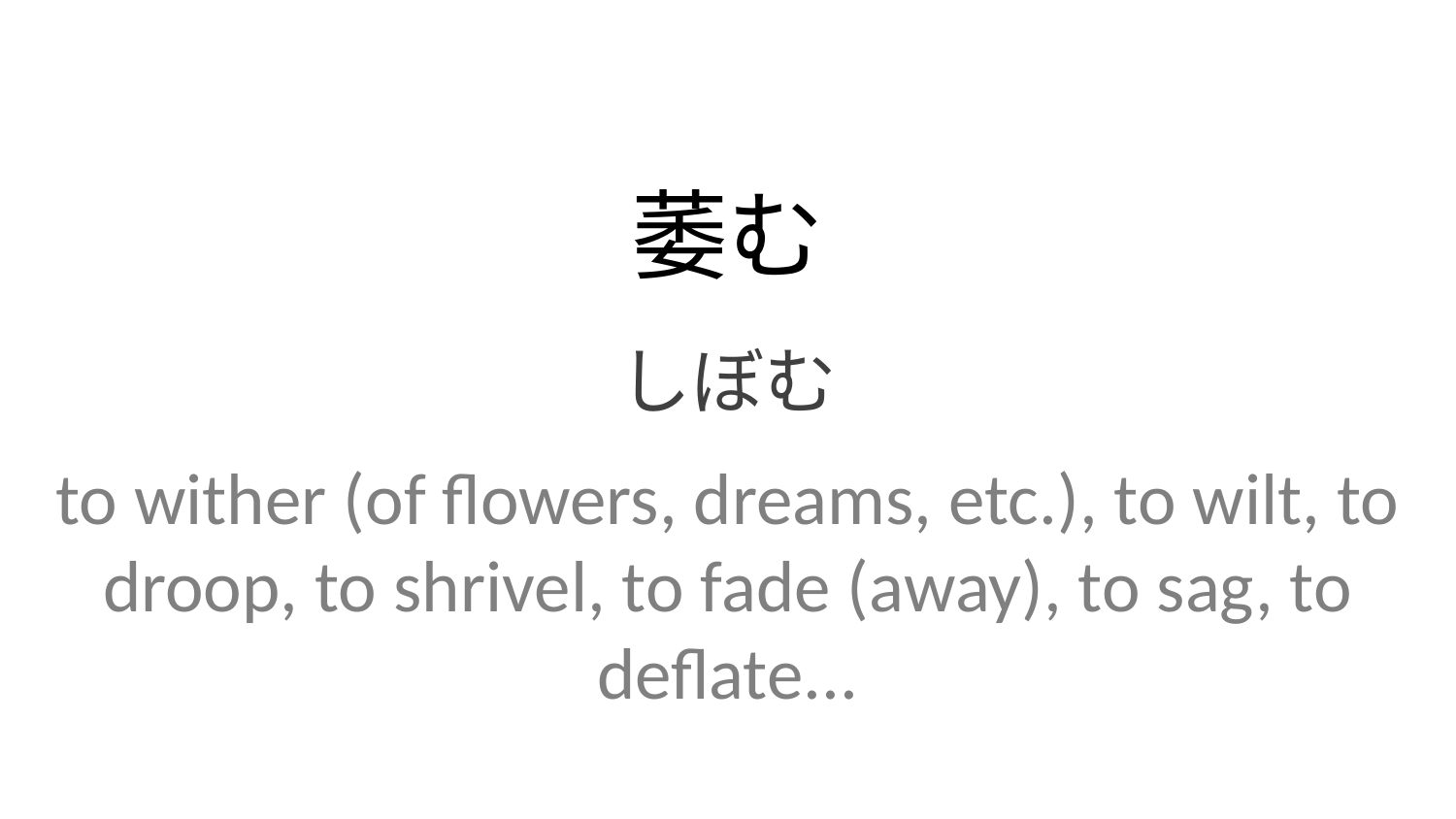

萎む

しぼむ
to wither (of flowers, dreams, etc.), to wilt, to droop, to shrivel, to fade (away), to sag, to deflate...